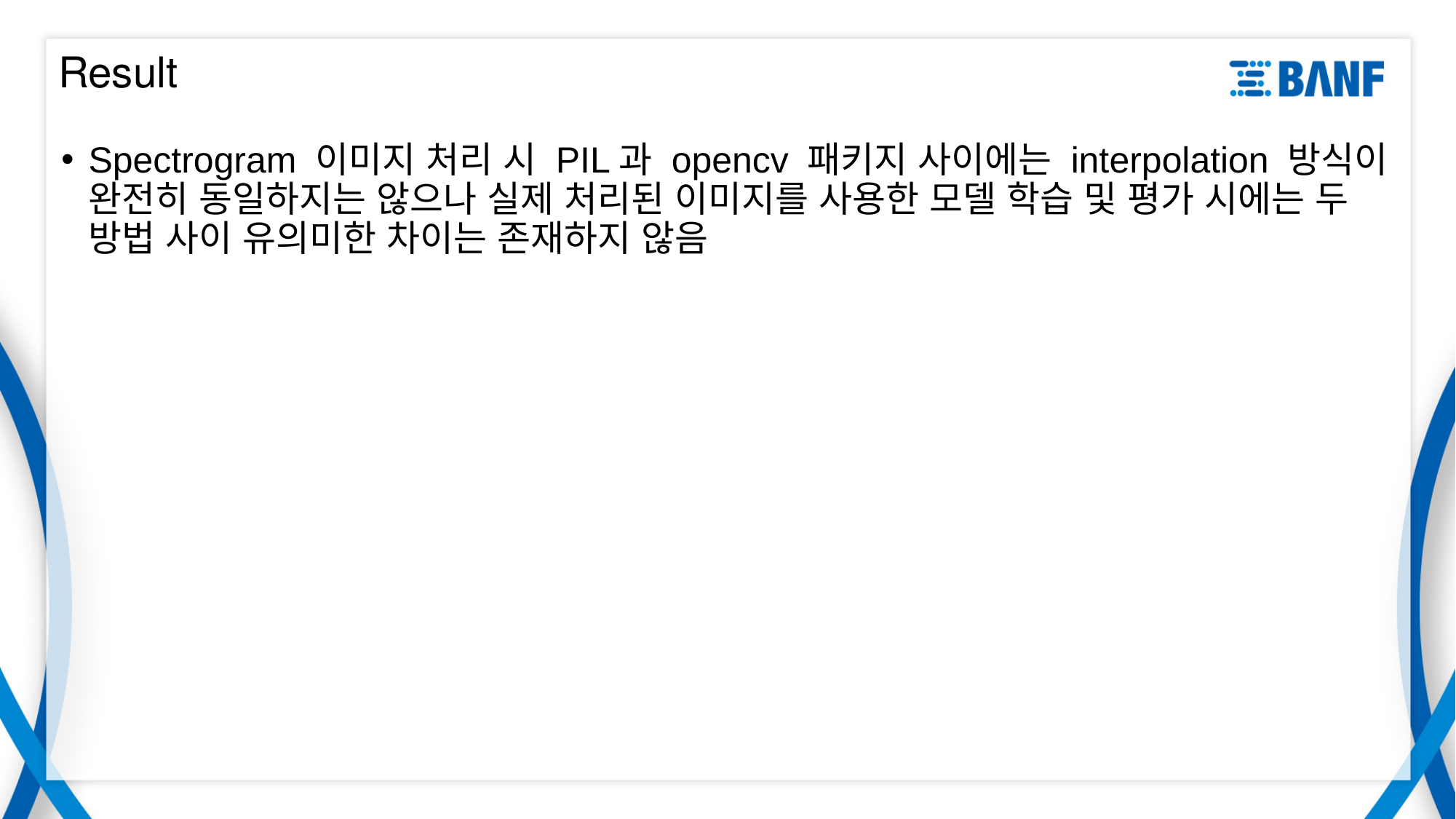

# Result
Spectrogram 이미지 처리 시 PIL과 opencv 패키지 사이에는 interpolation 방식이 완전히 동일하지는 않으나 실제 처리된 이미지를 사용한 모델 학습 및 평가 시에는 두 방법 사이 유의미한 차이는 존재하지 않음